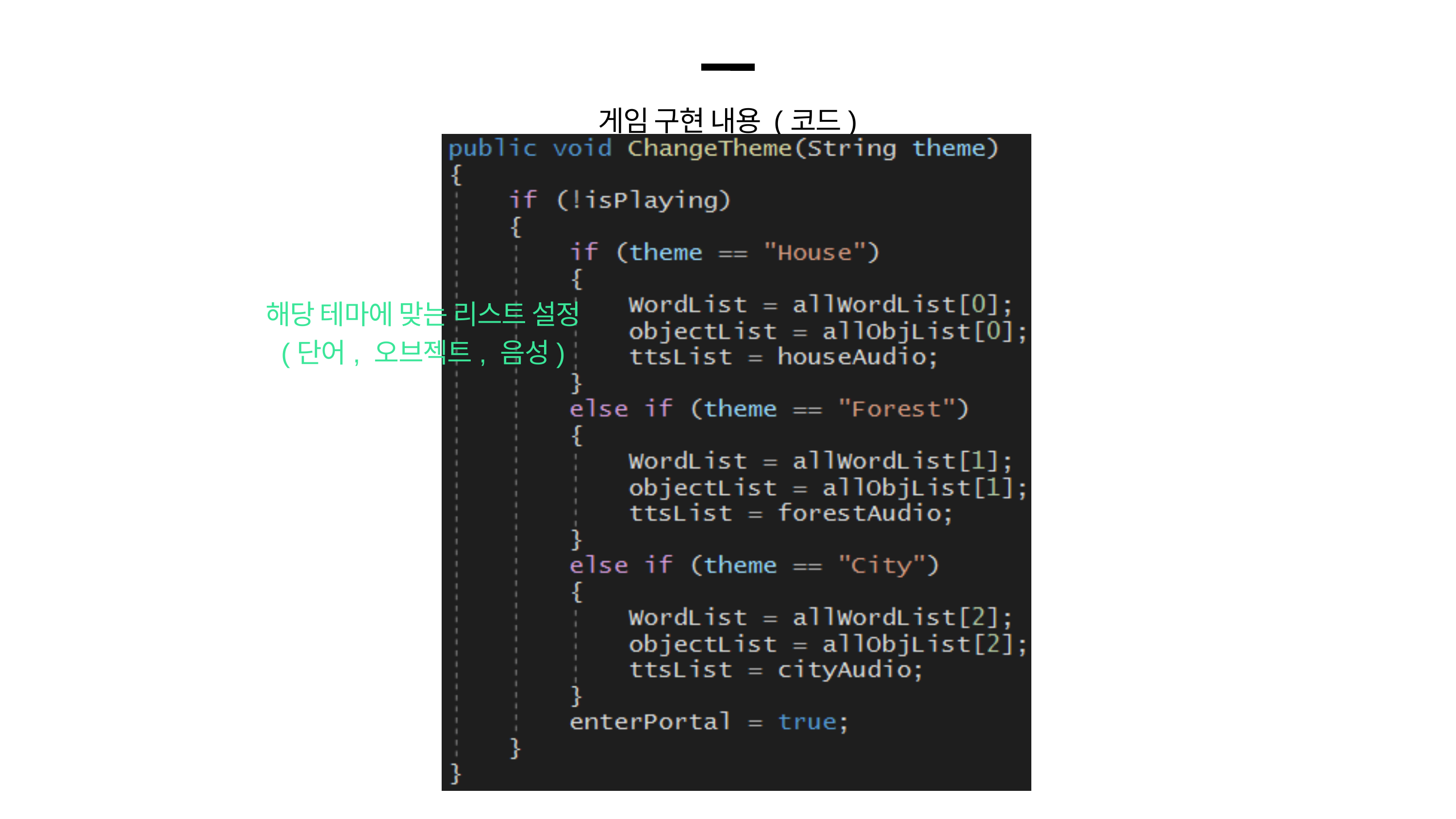

게임 구현 내용 (코드)

해당 테마에 맞는 리스트 설정
(단어, 오브젝트, 음성)